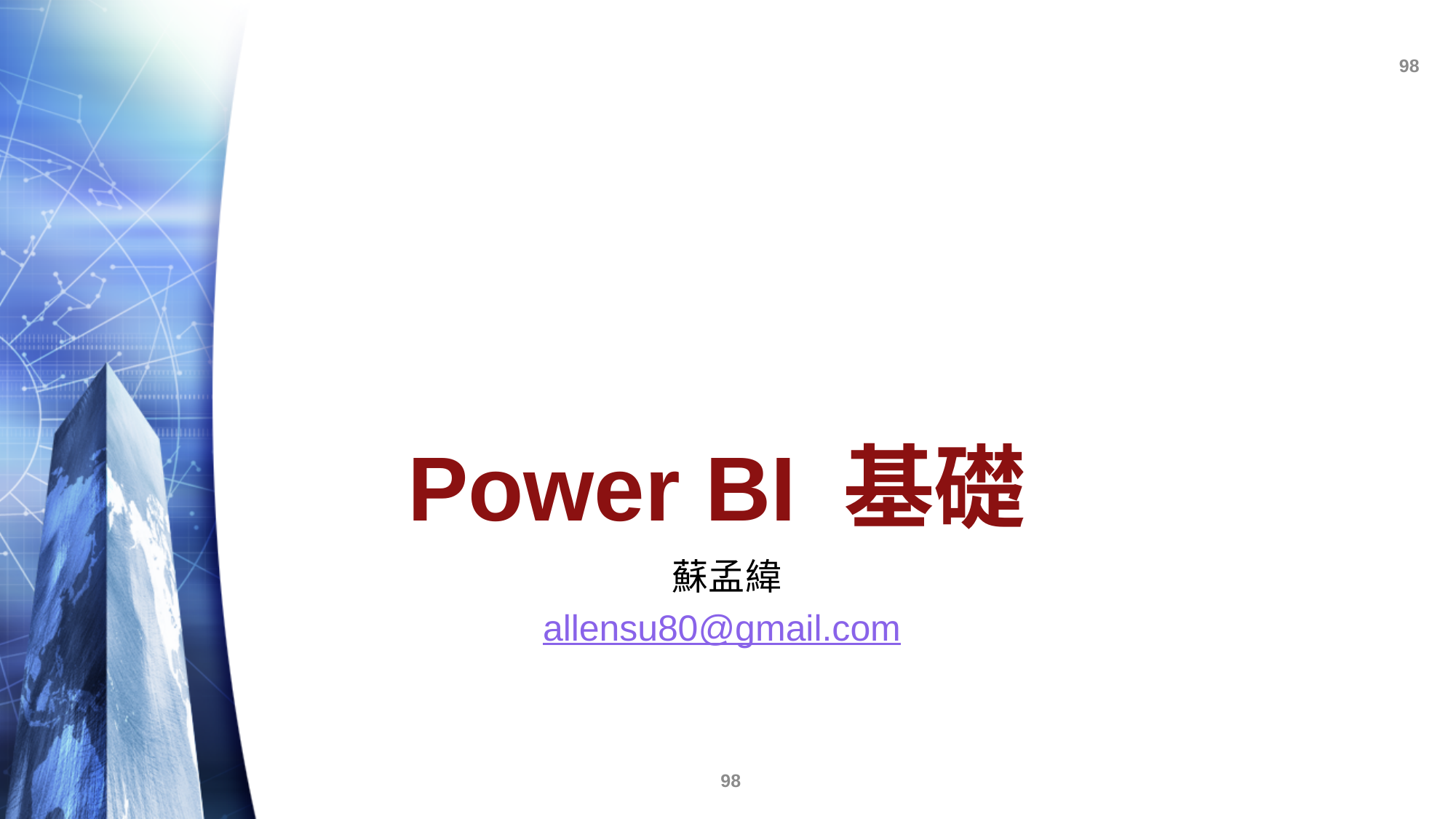

# Power BI 基礎
蘇孟緯
allensu80@gmail.com

98